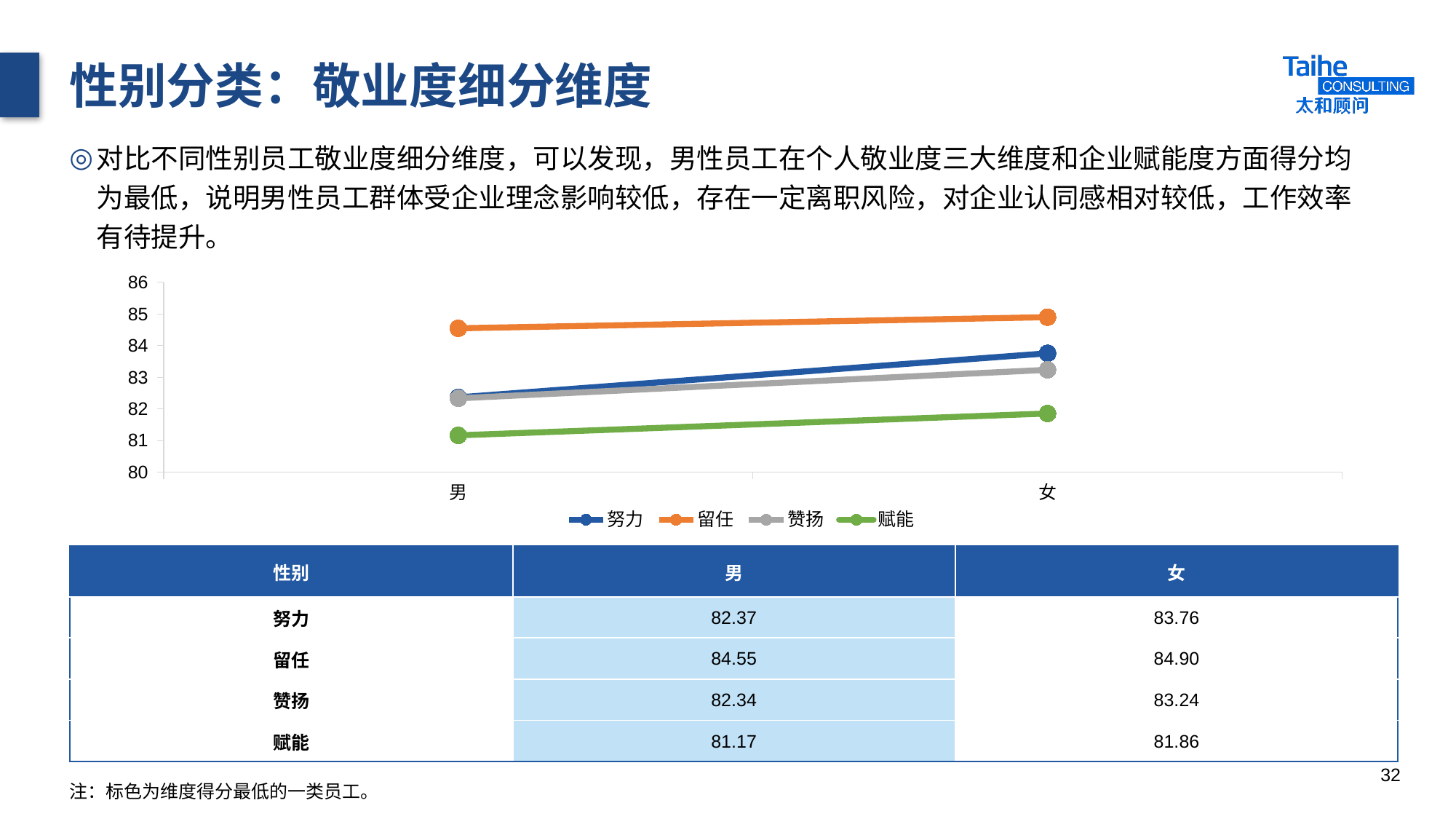

# 性别分类：敬业度细分维度
对比不同性别员工敬业度细分维度，可以发现，男性员工在个人敬业度三大维度和企业赋能度方面得分均为最低，说明男性员工群体受企业理念影响较低，存在一定离职风险，对企业认同感相对较低，工作效率有待提升。

### Chart

| Category | 努力 | 留任 | 赞扬 | 赋能 |
|---|---|---|---|---|
| 男 | 82.37 | 84.55 | 82.34 | 81.17 |
| 女 | 83.76 | 84.9 | 83.24 | 81.86 |
| 性别 | 男 | 女 |
| --- | --- | --- |
| 努力 | 82.37 | 83.76 |
| 留任 | 84.55 | 84.90 |
| 赞扬 | 82.34 | 83.24 |
| 赋能 | 81.17 | 81.86 |
32
注：标色为维度得分最低的一类员工。